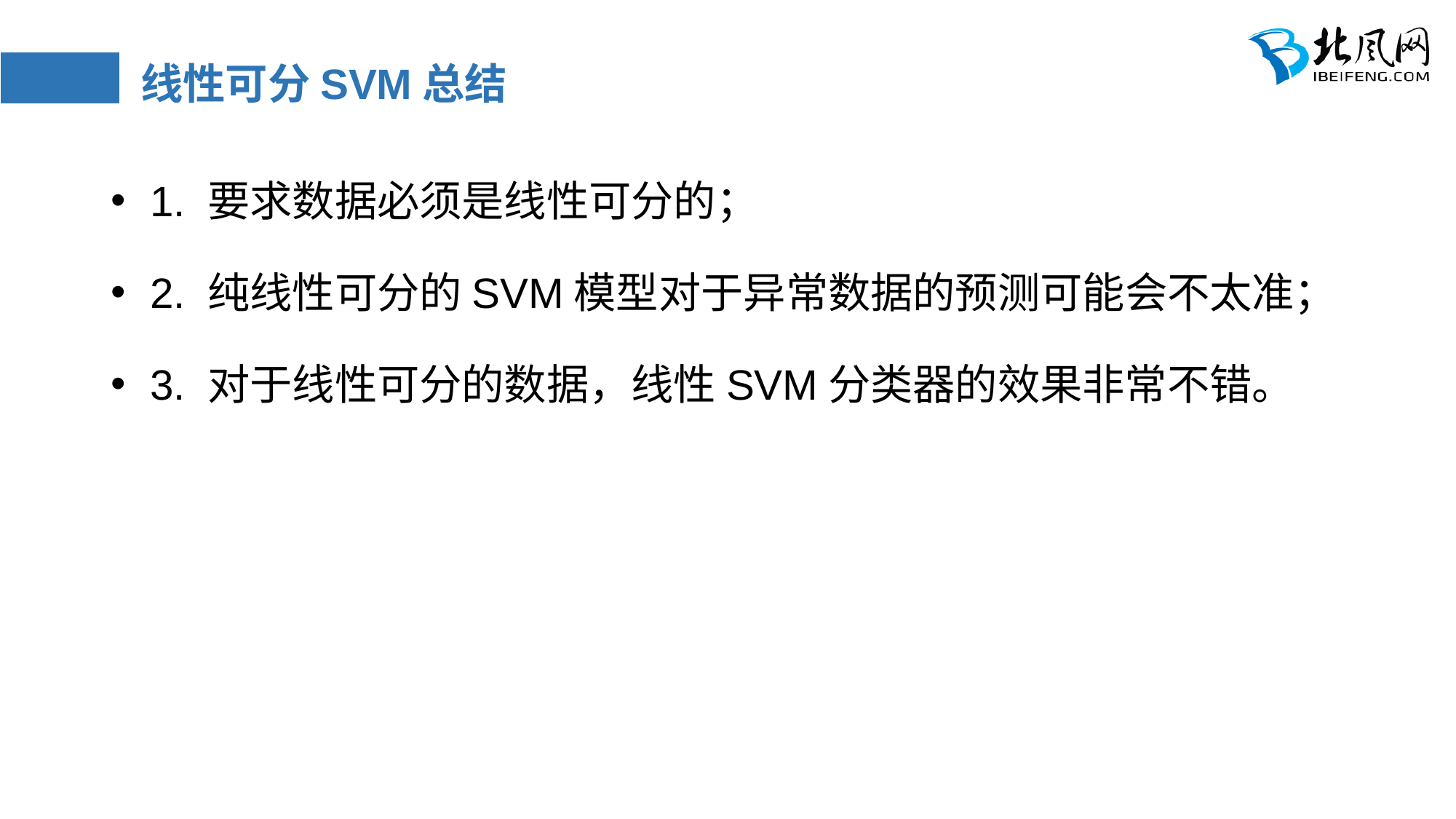

# 线性可分SVM总结
 1. 要求数据必须是线性可分的；
 2. 纯线性可分的SVM模型对于异常数据的预测可能会不太准；
 3. 对于线性可分的数据，线性SVM分类器的效果非常不错。